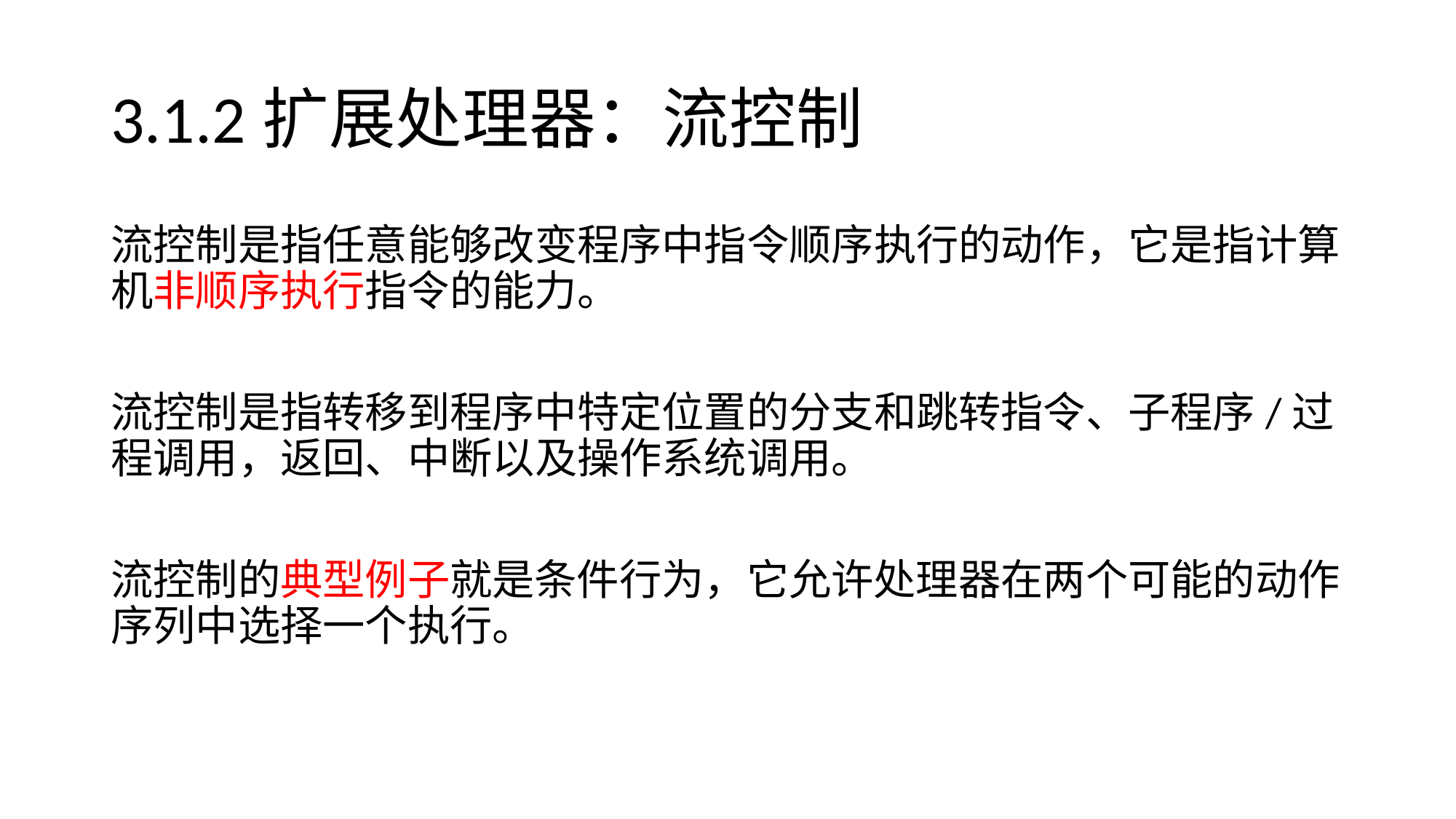

# 3.1.2扩展处理器：流控制
流控制是指任意能够改变程序中指令顺序执行的动作，它是指计算机非顺序执行指令的能力。

流控制是指转移到程序中特定位置的分支和跳转指令、子程序/过程调用，返回、中断以及操作系统调用。

流控制的典型例子就是条件行为，它允许处理器在两个可能的动作序列中选择一个执行。